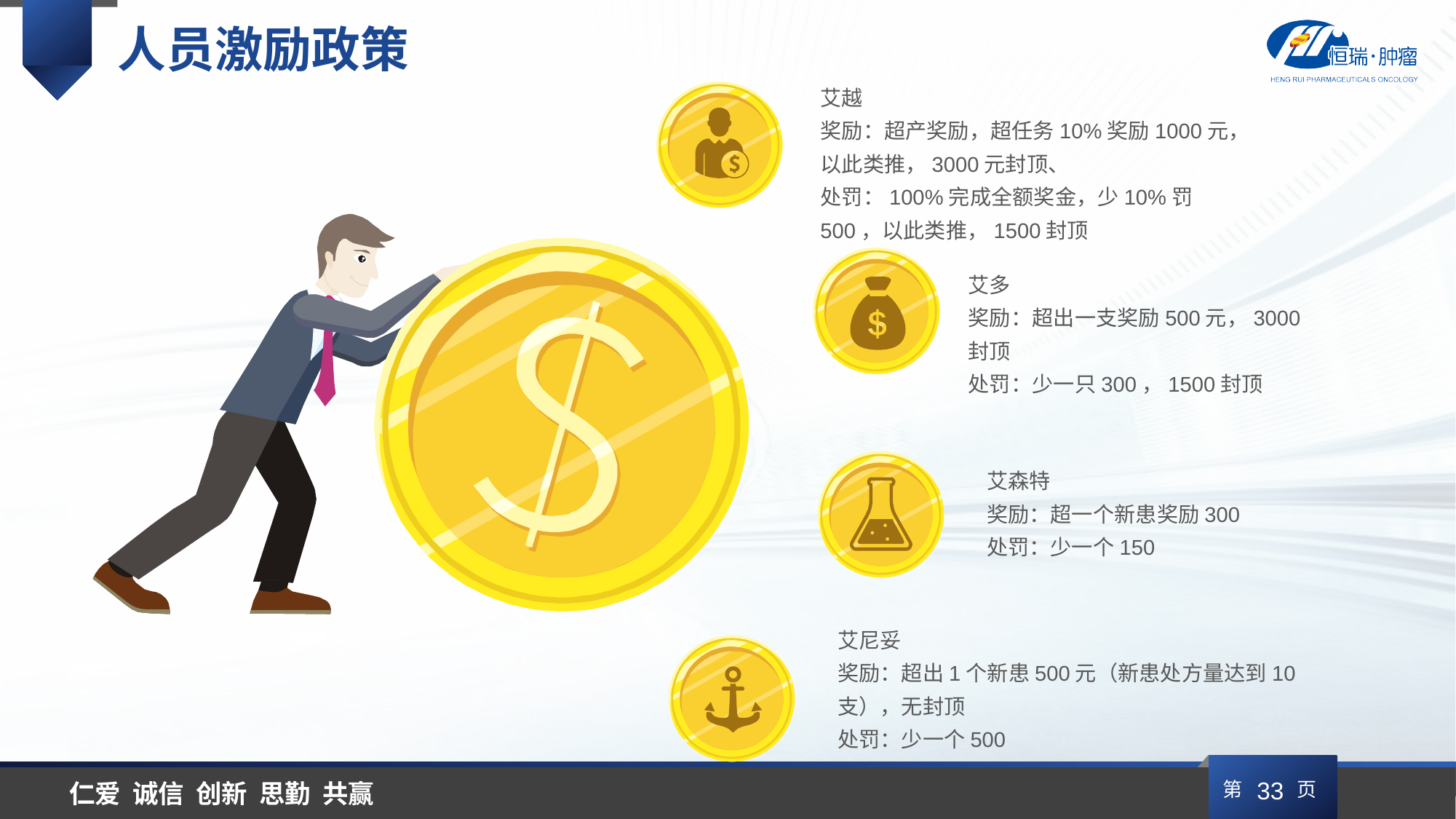

人员激励政策
艾越
奖励：超产奖励，超任务10%奖励1000元，以此类推，3000元封顶、
处罚：100%完成全额奖金，少10%罚500，以此类推，1500封顶

艾多
奖励：超出一支奖励500元，3000封顶
处罚：少一只300，1500封顶

艾森特
奖励：超一个新患奖励300
处罚：少一个150

艾尼妥
奖励：超出1个新患500元（新患处方量达到10支），无封顶
处罚：少一个500